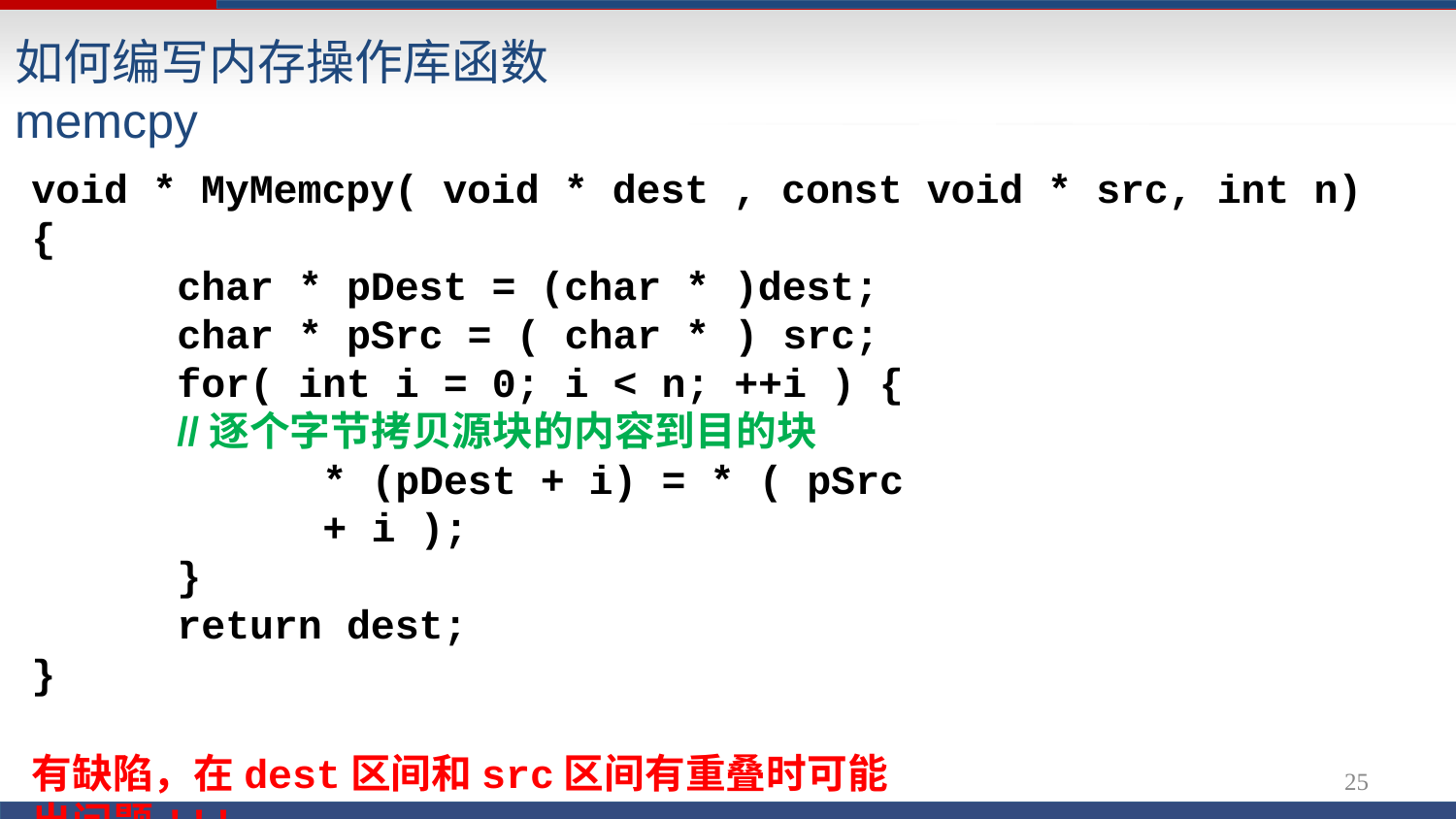

# 如何编写内存操作库函数memcpy
void * MyMemcpy( void * dest , const void * src, int n)
{
char * pDest = (char * )dest;  char * pSrc = ( char * ) src;  for( int i = 0; i < n; ++i ) {
//逐个字节拷贝源块的内容到目的块
* (pDest + i) = * ( pSrc + i );
}
return dest;
}

有缺陷，在dest区间和src区间有重叠时可能出问题!!!
25